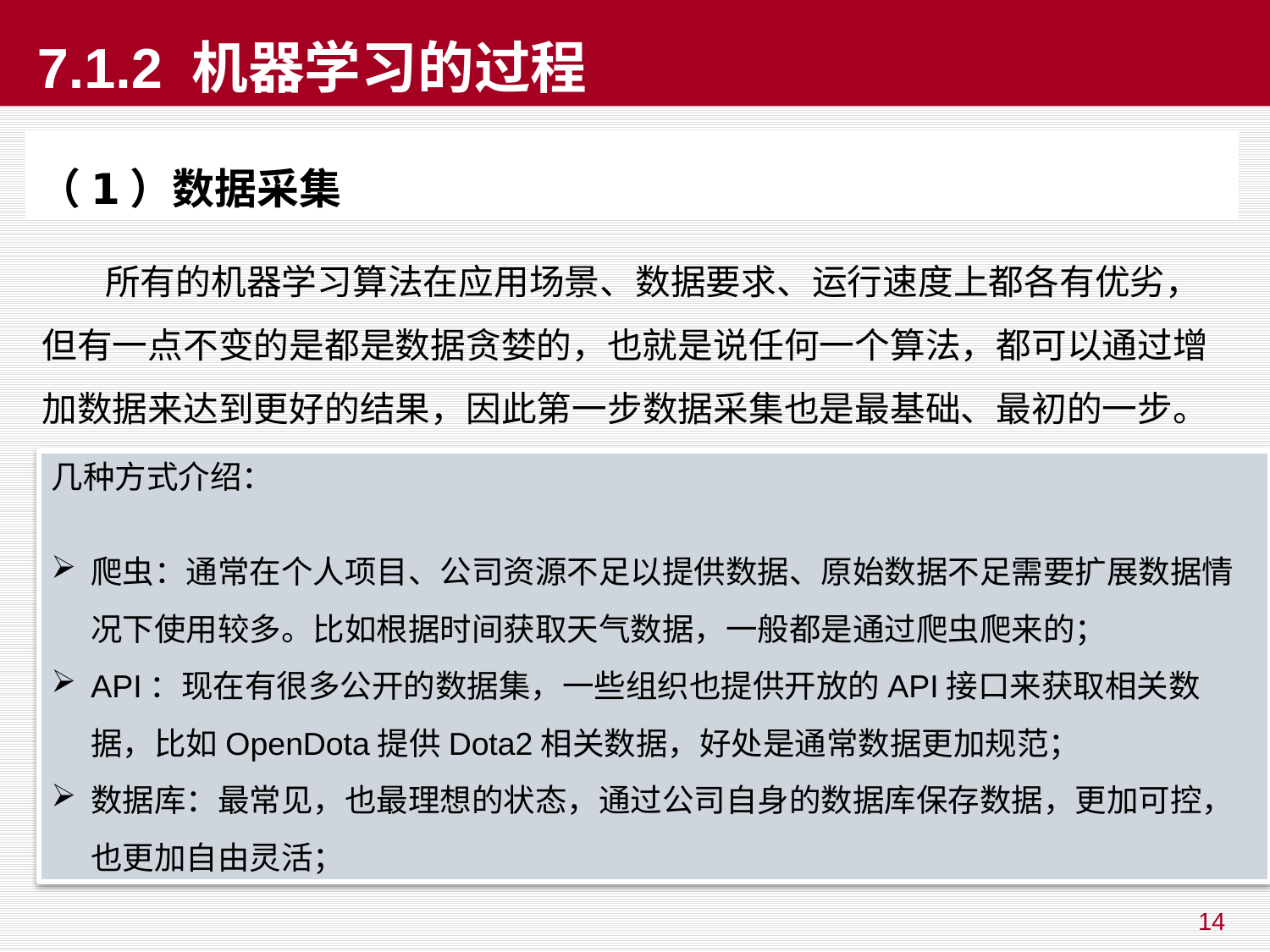

# 7.1.2 机器学习的过程
（1）数据采集
       所有的机器学习算法在应用场景、数据要求、运行速度上都各有优劣，但有一点不变的是都是数据贪婪的，也就是说任何一个算法，都可以通过增加数据来达到更好的结果，因此第一步数据采集也是最基础、最初的一步。
几种方式介绍：

爬虫：通常在个人项目、公司资源不足以提供数据、原始数据不足需要扩展数据情况下使用较多。比如根据时间获取天气数据，一般都是通过爬虫爬来的；
API：现在有很多公开的数据集，一些组织也提供开放的API接口来获取相关数据，比如OpenDota提供Dota2相关数据，好处是通常数据更加规范；
数据库：最常见，也最理想的状态，通过公司自身的数据库保存数据，更加可控，也更加自由灵活；
14